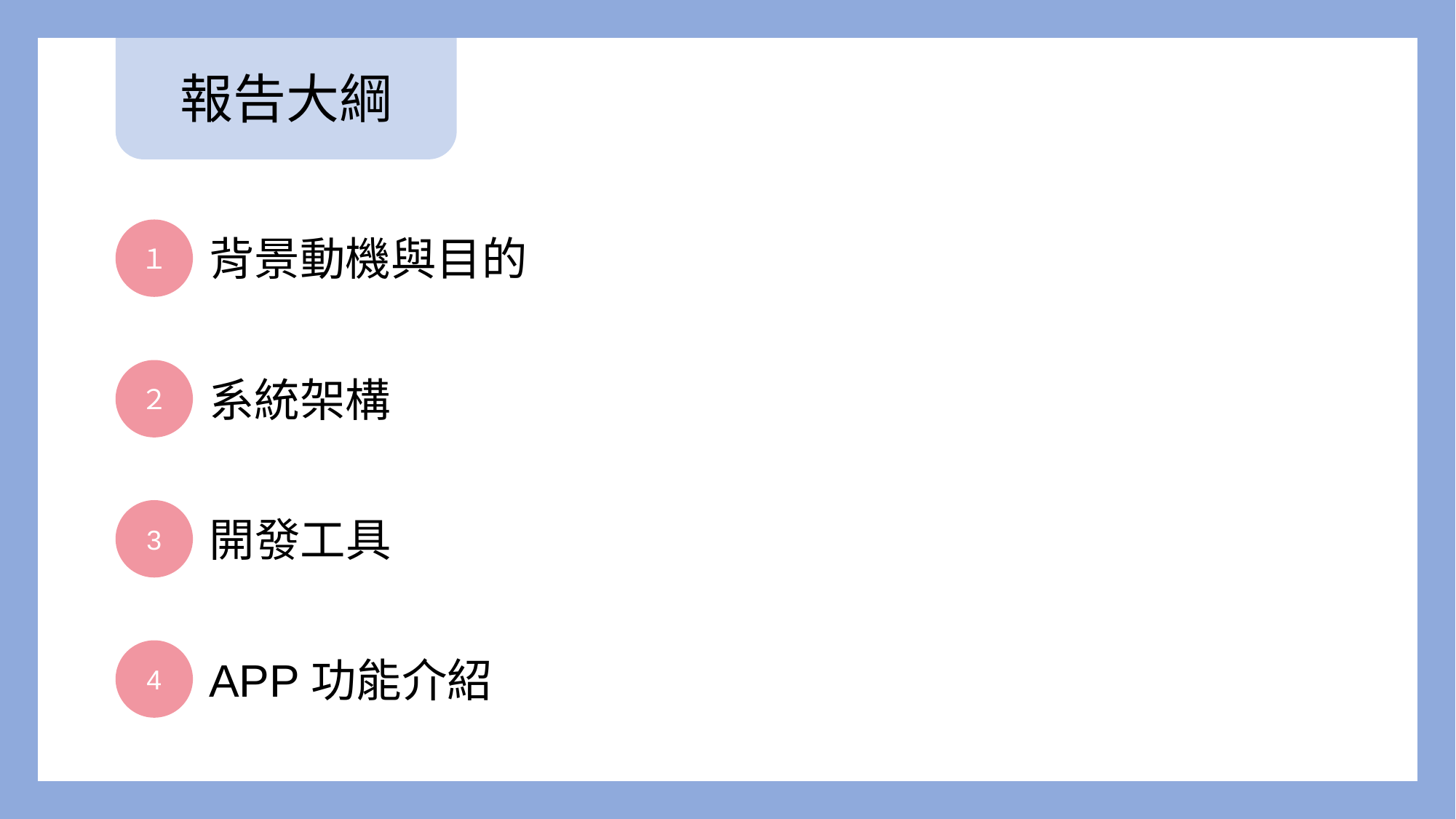

報告大綱
１
背景動機與目的
２
系統架構
3
開發工具
4
APP功能介紹